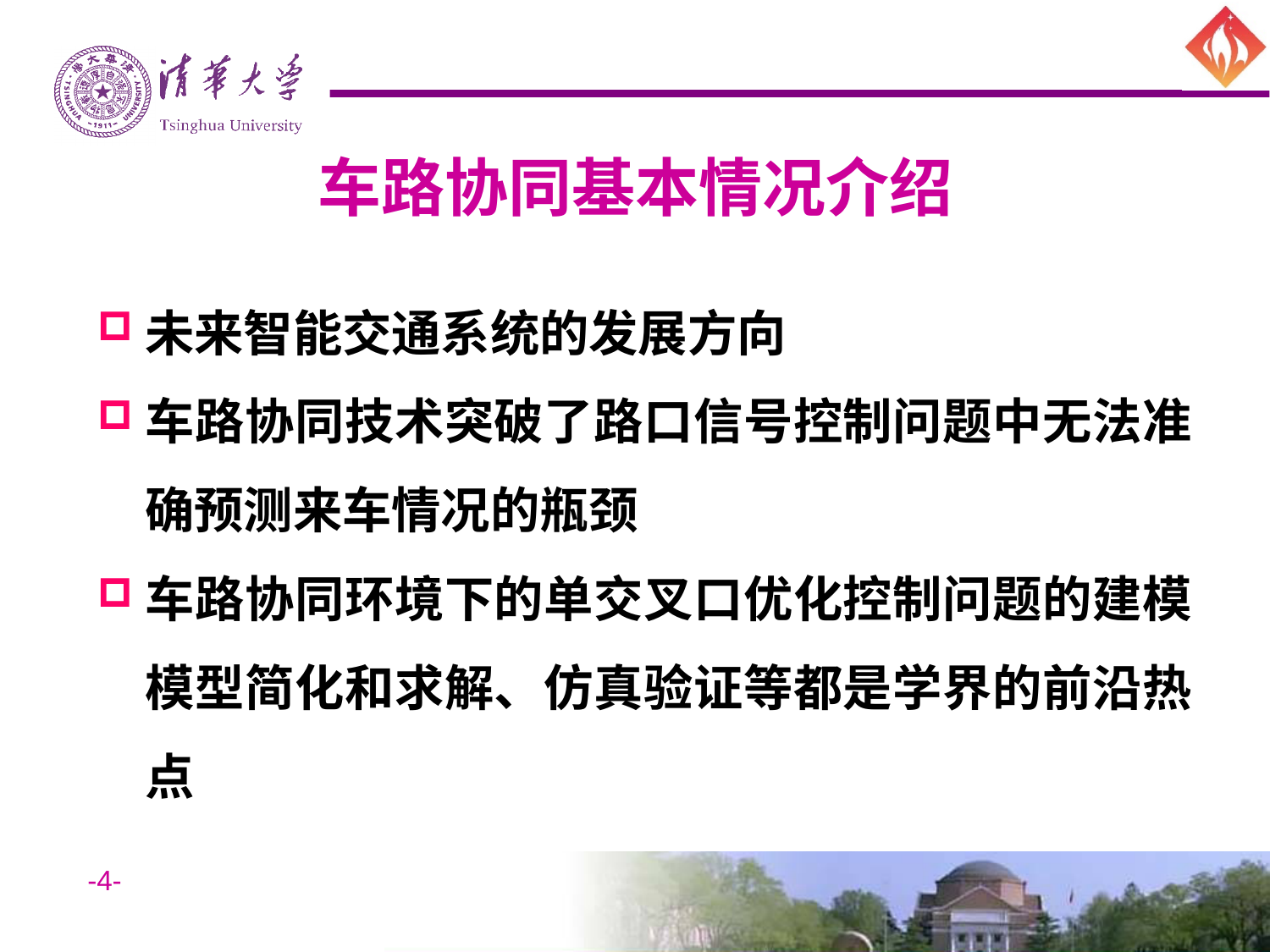

# 车路协同基本情况介绍
未来智能交通系统的发展方向
车路协同技术突破了路口信号控制问题中无法准确预测来车情况的瓶颈
车路协同环境下的单交叉口优化控制问题的建模模型简化和求解、仿真验证等都是学界的前沿热点